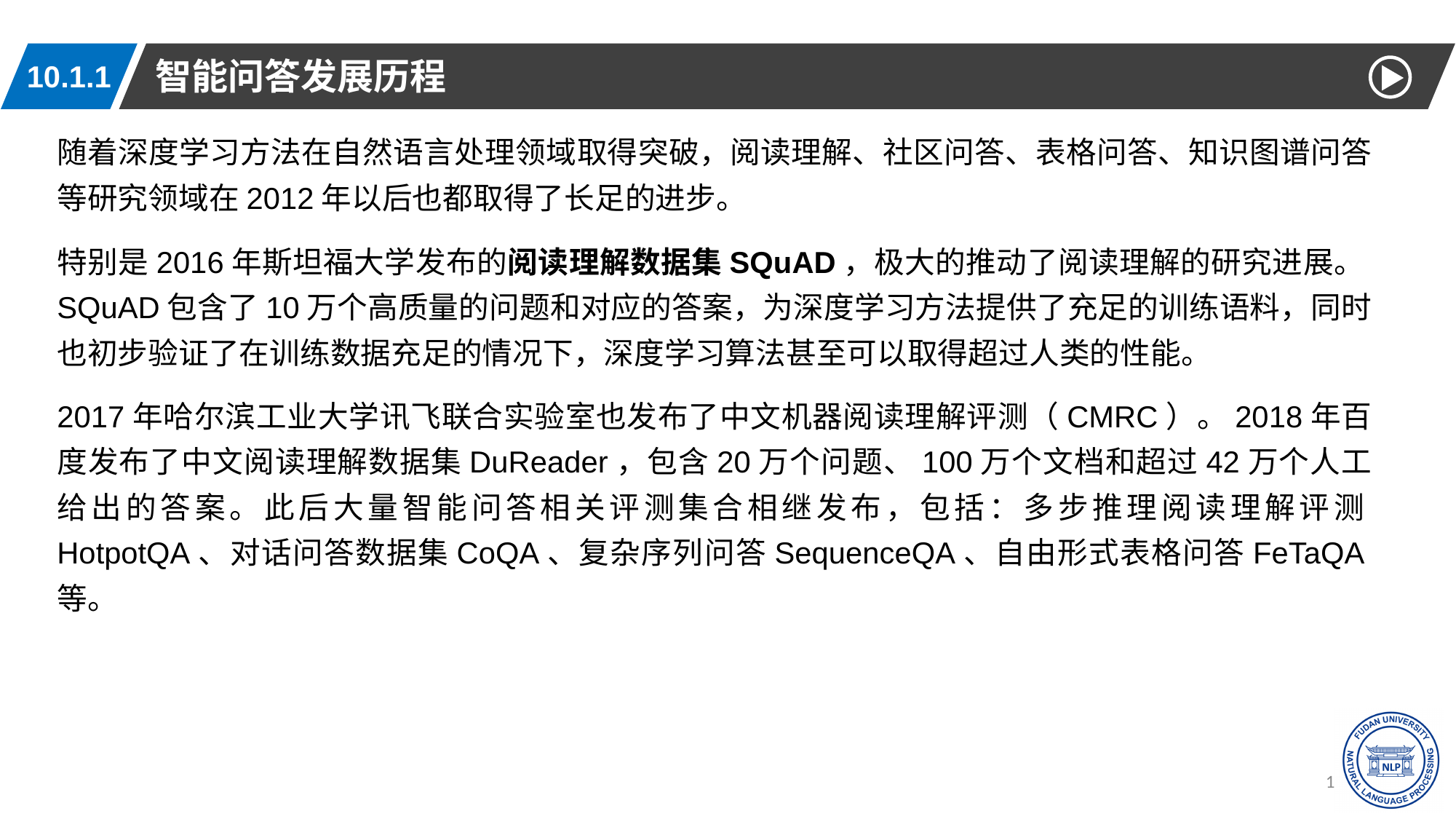

智能问答发展历程
10.1.1

随着深度学习方法在自然语言处理领域取得突破，阅读理解、社区问答、表格问答、知识图谱问答等研究领域在2012年以后也都取得了长足的进步。
特别是2016年斯坦福大学发布的阅读理解数据集SQuAD，极大的推动了阅读理解的研究进展。SQuAD包含了10万个高质量的问题和对应的答案，为深度学习方法提供了充足的训练语料，同时也初步验证了在训练数据充足的情况下，深度学习算法甚至可以取得超过人类的性能。
2017年哈尔滨工业大学讯飞联合实验室也发布了中文机器阅读理解评测（CMRC）。2018年百度发布了中文阅读理解数据集DuReader，包含20万个问题、100万个文档和超过42万个人工给出的答案。此后大量智能问答相关评测集合相继发布，包括：多步推理阅读理解评测HotpotQA、对话问答数据集CoQA、复杂序列问答SequenceQA、自由形式表格问答FeTaQA等。
10